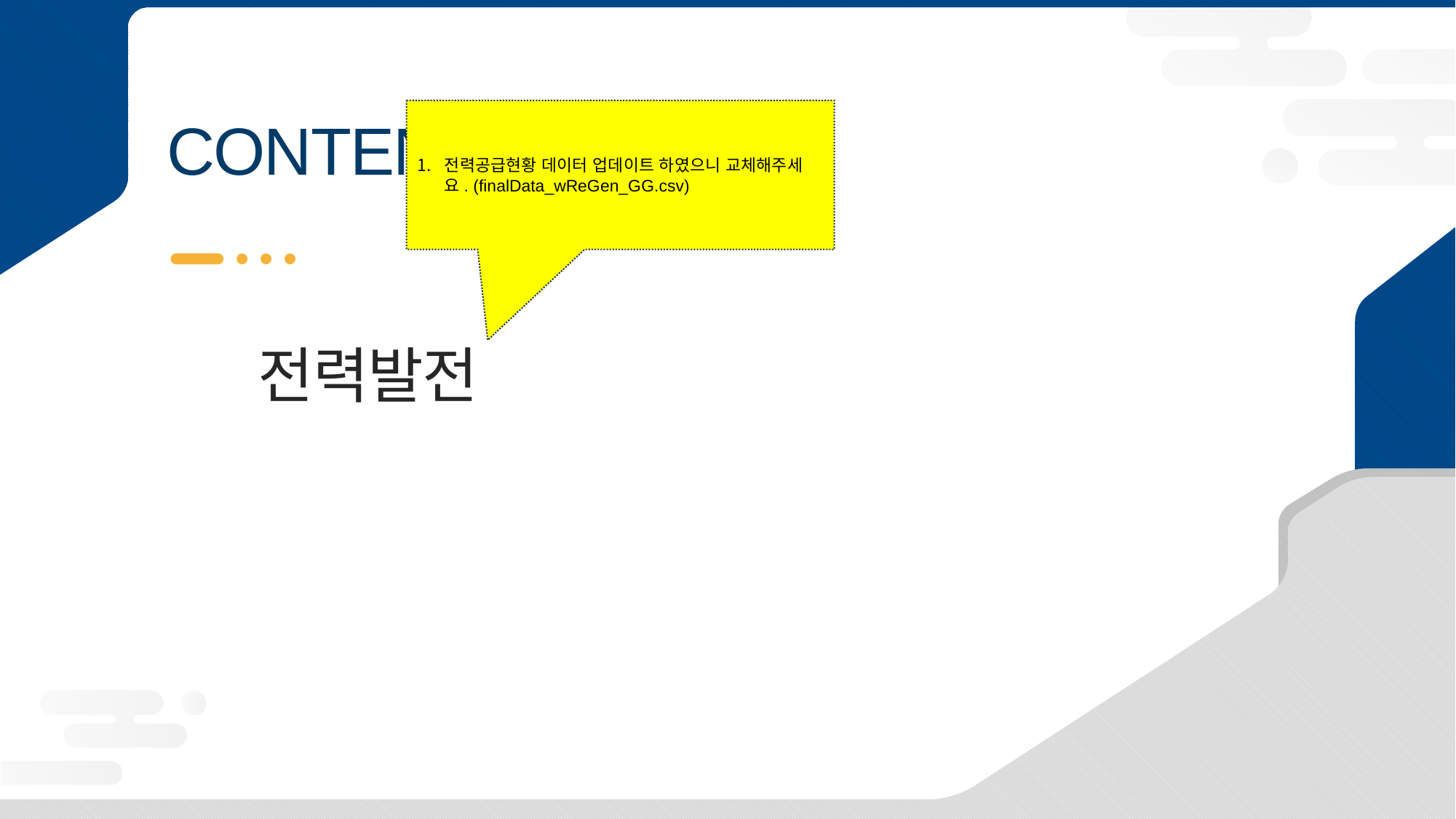

전력공급현황 데이터 업데이트 하였으니 교체해주세요. (finalData_wReGen_GG.csv)
전력발전